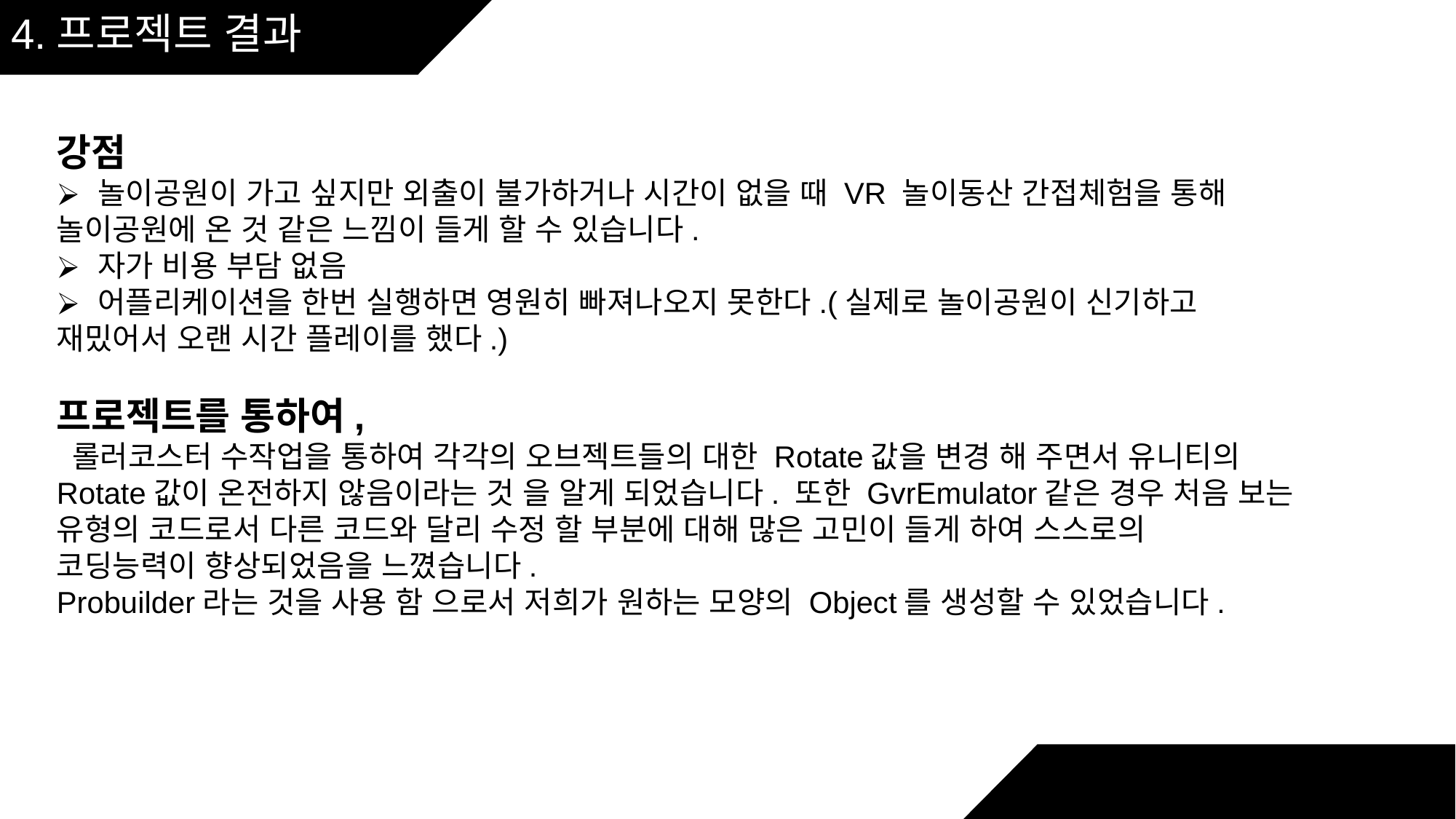

4.프로젝트 결과
강점
놀이공원이 가고 싶지만 외출이 불가하거나 시간이 없을 때 VR 놀이동산 간접체험을 통해
놀이공원에 온 것 같은 느낌이 들게 할 수 있습니다.
자가 비용 부담 없음
어플리케이션을 한번 실행하면 영원히 빠져나오지 못한다.(실제로 놀이공원이 신기하고
재밌어서 오랜 시간 플레이를 했다.)

프로젝트를 통하여,
 롤러코스터 수작업을 통하여 각각의 오브젝트들의 대한 Rotate값을 변경 해 주면서 유니티의
Rotate값이 온전하지 않음이라는 것 을 알게 되었습니다. 또한 GvrEmulator같은 경우 처음 보는
유형의 코드로서 다른 코드와 달리 수정 할 부분에 대해 많은 고민이 들게 하여 스스로의
코딩능력이 향상되었음을 느꼈습니다.
Probuilder라는 것을 사용 함 으로서 저희가 원하는 모양의 Object를 생성할 수 있었습니다.